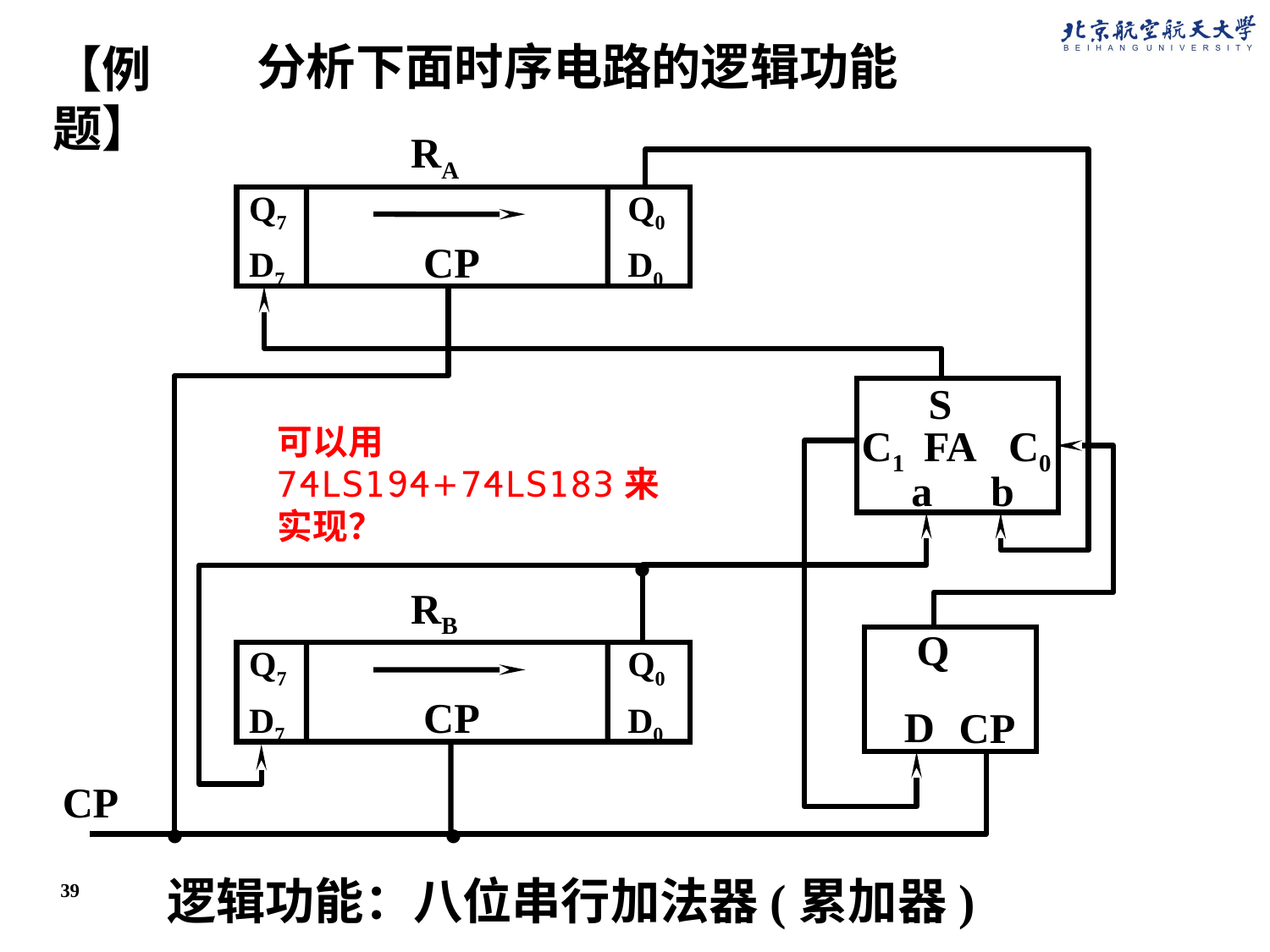

分析下面时序电路的逻辑功能
【例题】
RA
Q7
D7
Q0
D0

CP

.
.
CP

S

C0
C1
FA
a
b
可以用74LS194+74LS183来实现？

.

RB
Q7
D7
Q0
D0

CP
Q

D
CP
逻辑功能：八位串行加法器(累加器)
39